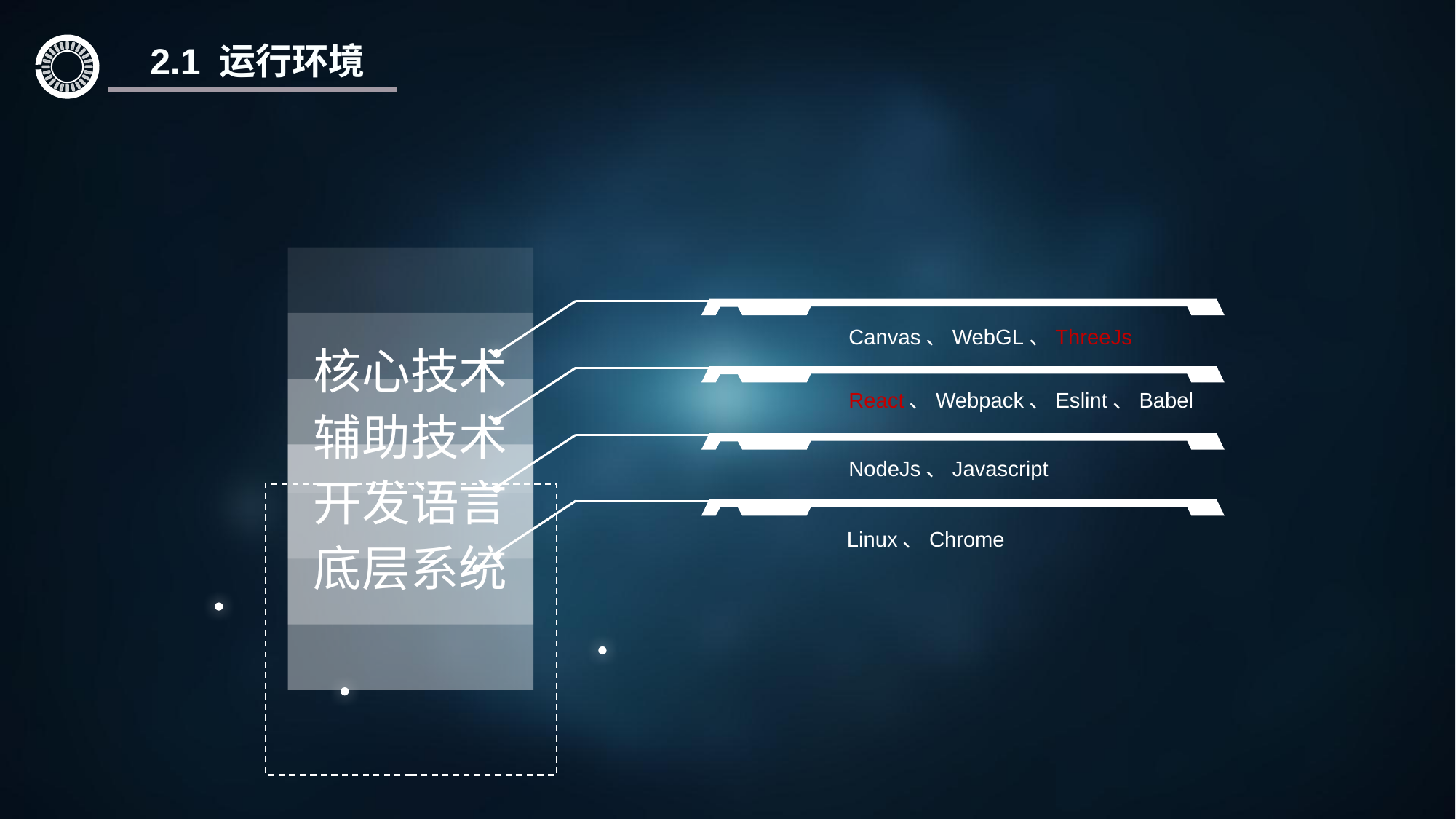

2.1 运行环境
核心技术

辅助技术
Canvas、WebGL、ThreeJs

开发语言
React、Webpack、Eslint、Babel

底层系统
NodeJs、Javascript

Linux、Chrome